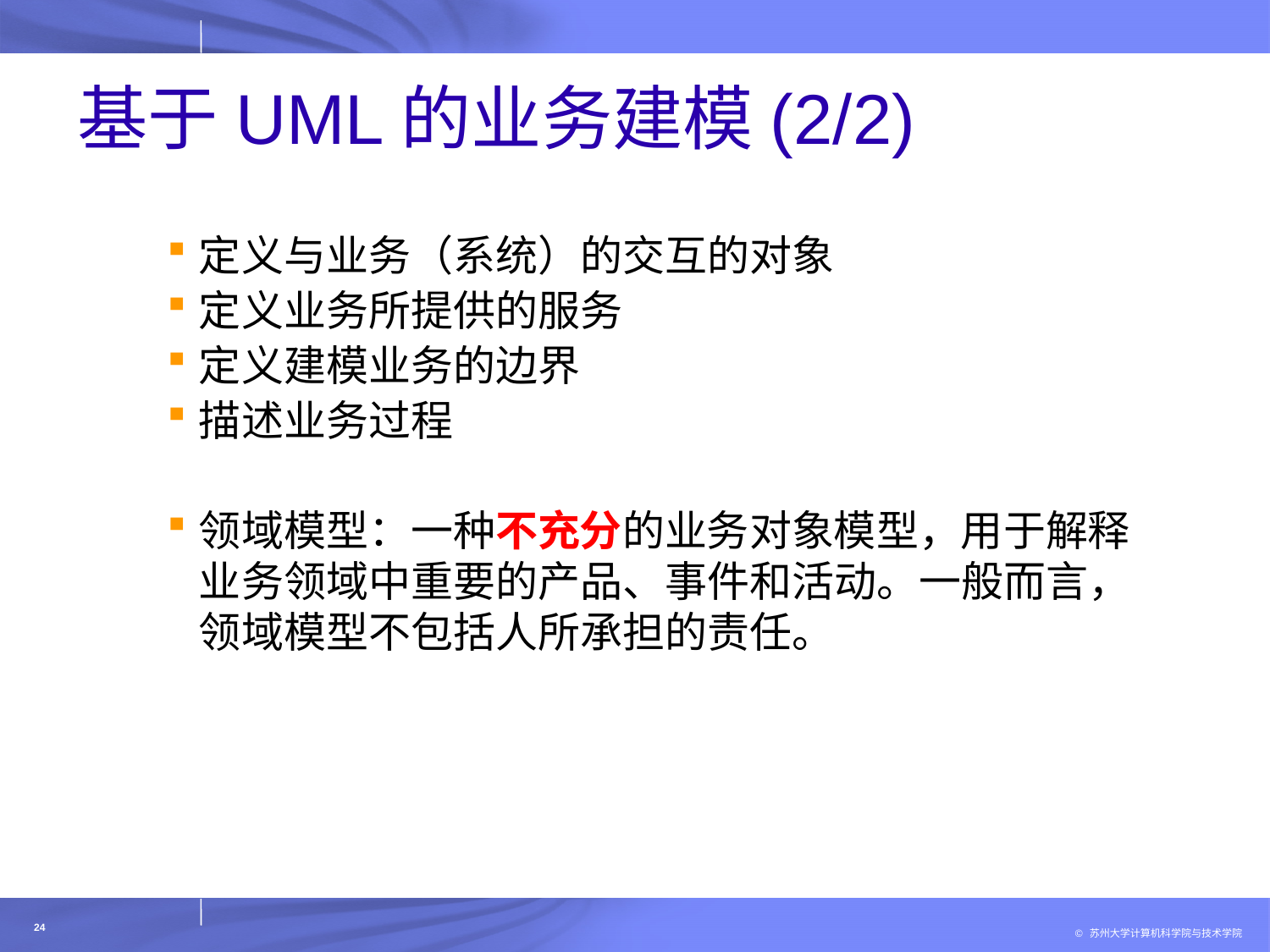

# 基于UML的业务建模(2/2)
定义与业务（系统）的交互的对象
定义业务所提供的服务
定义建模业务的边界
描述业务过程

领域模型：一种不充分的业务对象模型，用于解释业务领域中重要的产品、事件和活动。一般而言，领域模型不包括人所承担的责任。
24